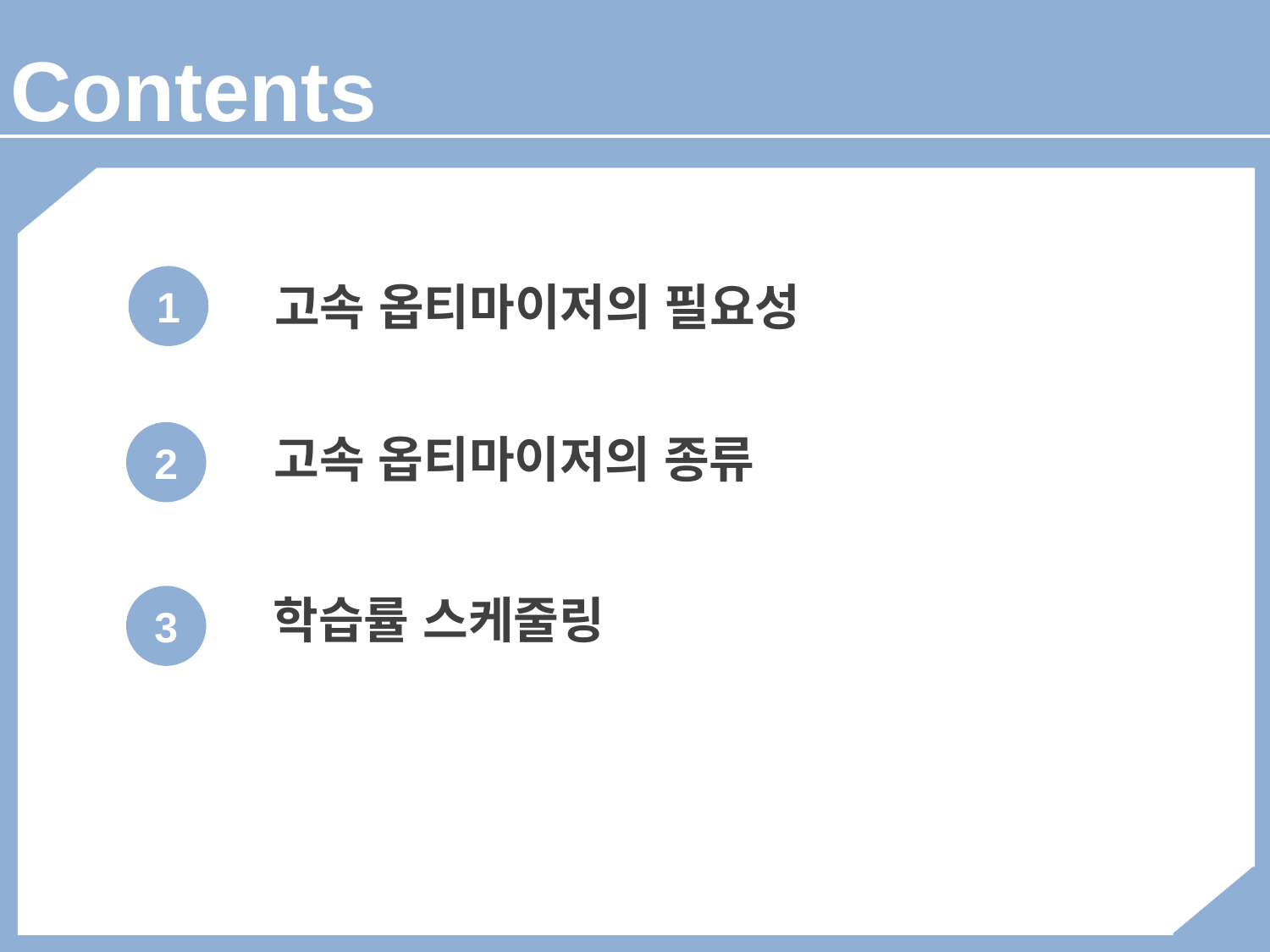

Contents

1

1
고속 옵티마이저의 필요성
고속 옵티마이저의 종류
2
학습률 스케줄링
3